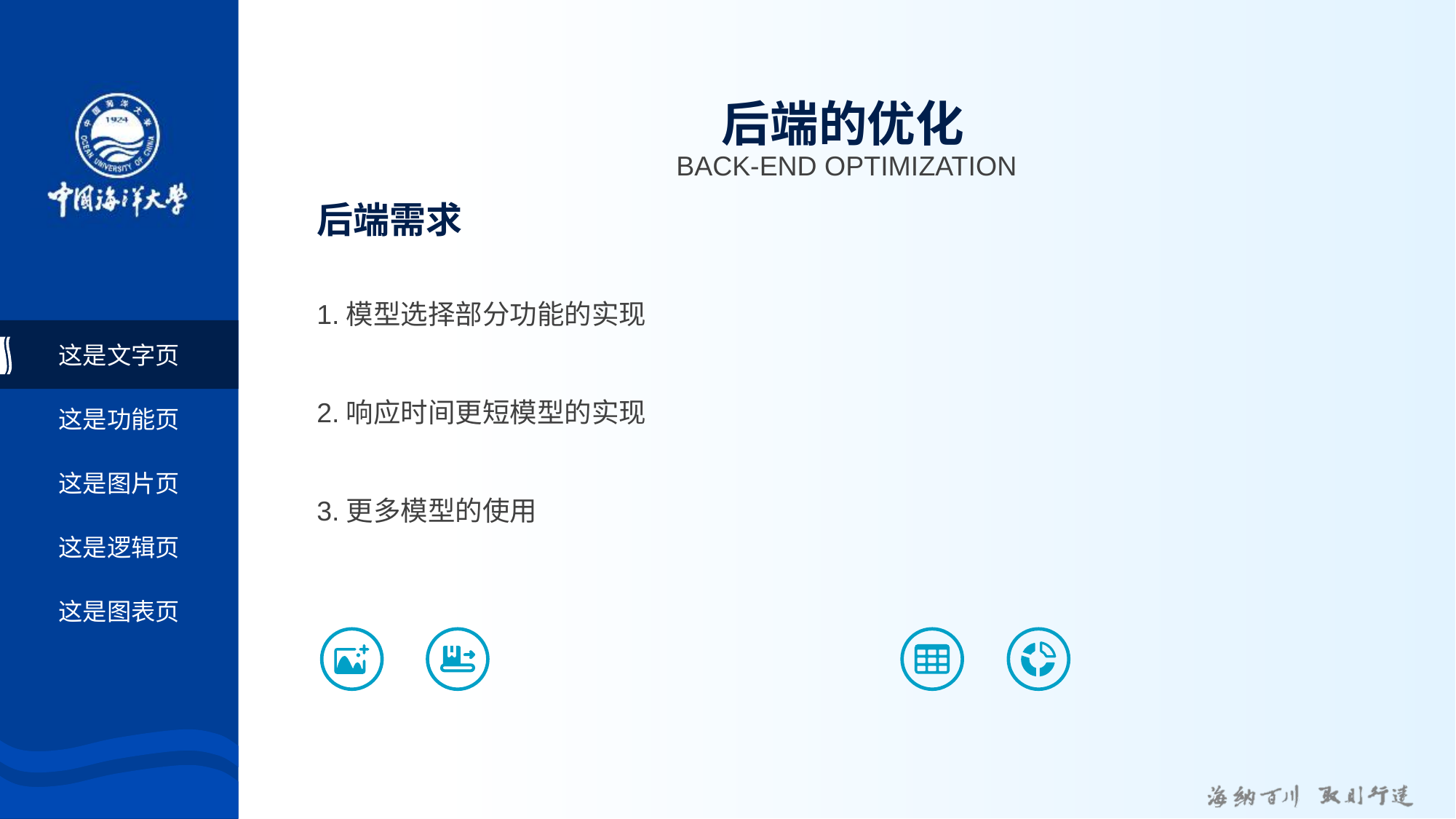

# 后端的优化
BACK-END OPTIMIZATION
后端需求

1.模型选择部分功能的实现

2.响应时间更短模型的实现

3.更多模型的使用

这是文字页
这是功能页
这是图片页
这是逻辑页
这是图表页